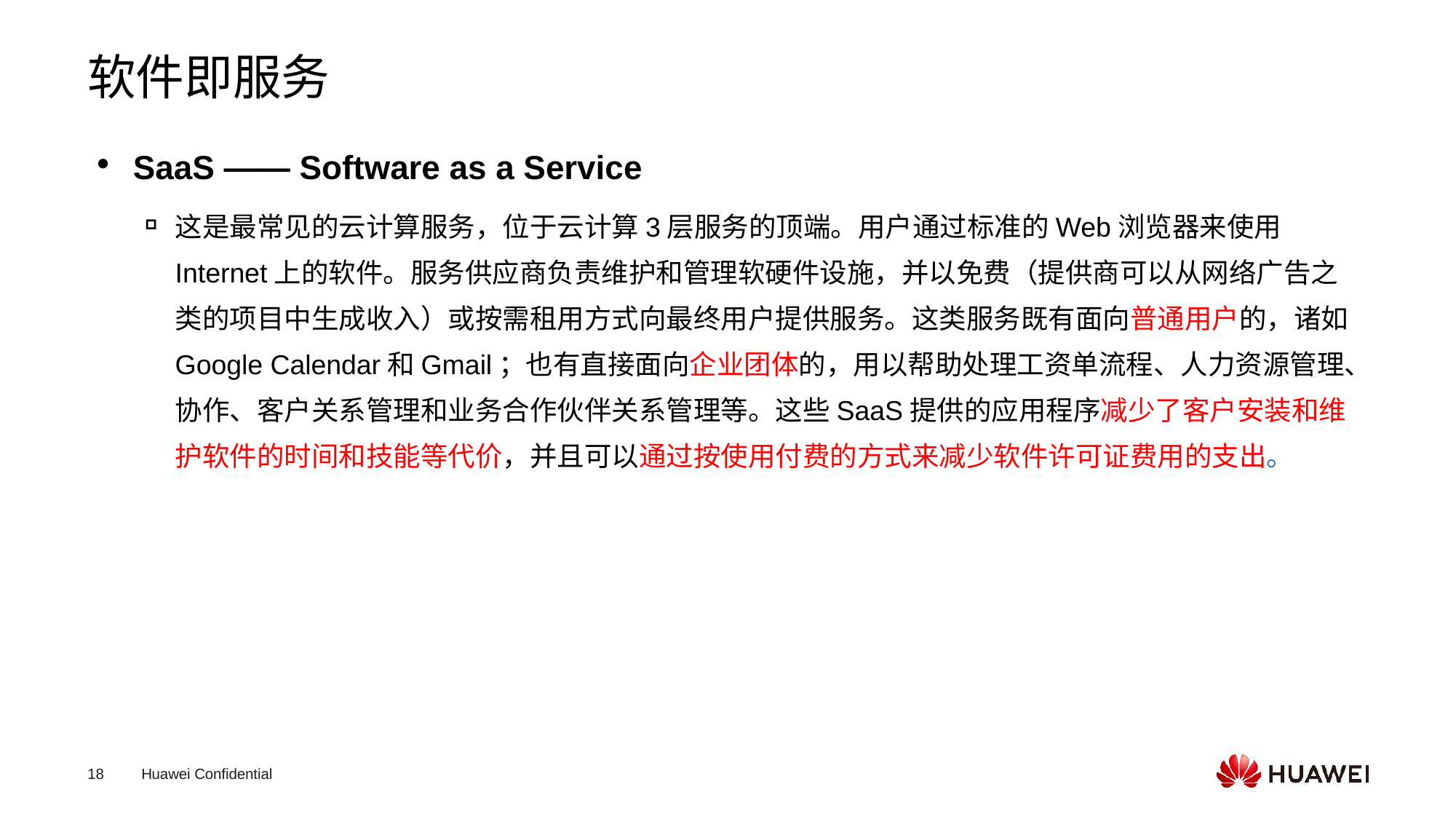

# 软件即服务
SaaS —— Software as a Service
这是最常见的云计算服务，位于云计算3层服务的顶端。用户通过标准的Web浏览器来使用Internet上的软件。服务供应商负责维护和管理软硬件设施，并以免费（提供商可以从网络广告之类的项目中生成收入）或按需租用方式向最终用户提供服务。这类服务既有面向普通用户的，诸如Google Calendar和Gmail；也有直接面向企业团体的，用以帮助处理工资单流程、人力资源管理、协作、客户关系管理和业务合作伙伴关系管理等。这些SaaS提供的应用程序减少了客户安装和维护软件的时间和技能等代价，并且可以通过按使用付费的方式来减少软件许可证费用的支出。